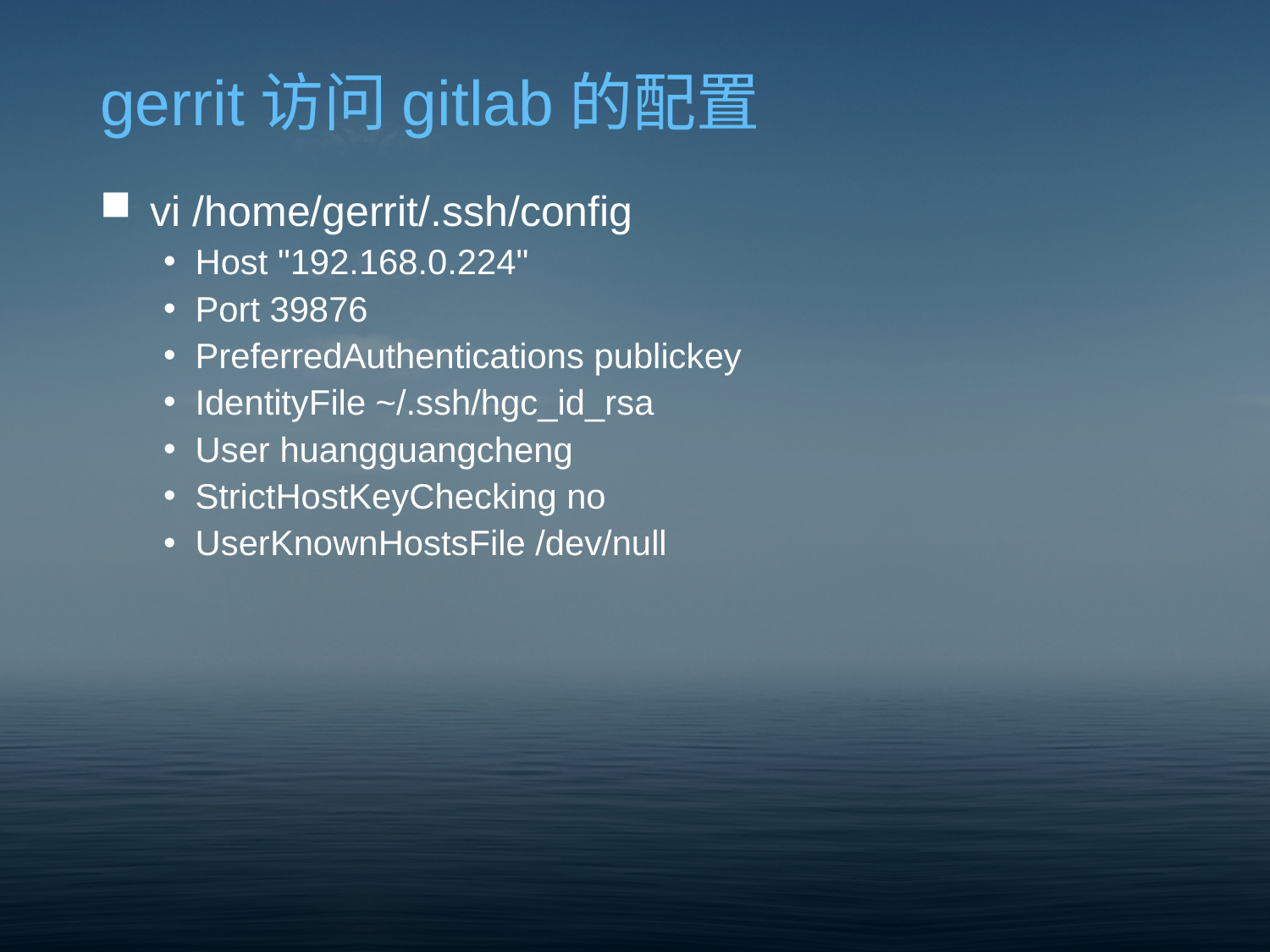

# gerrit访问gitlab的配置
vi /home/gerrit/.ssh/config
Host "192.168.0.224"
Port 39876
PreferredAuthentications publickey
IdentityFile ~/.ssh/hgc_id_rsa
User huangguangcheng
StrictHostKeyChecking no
UserKnownHostsFile /dev/null